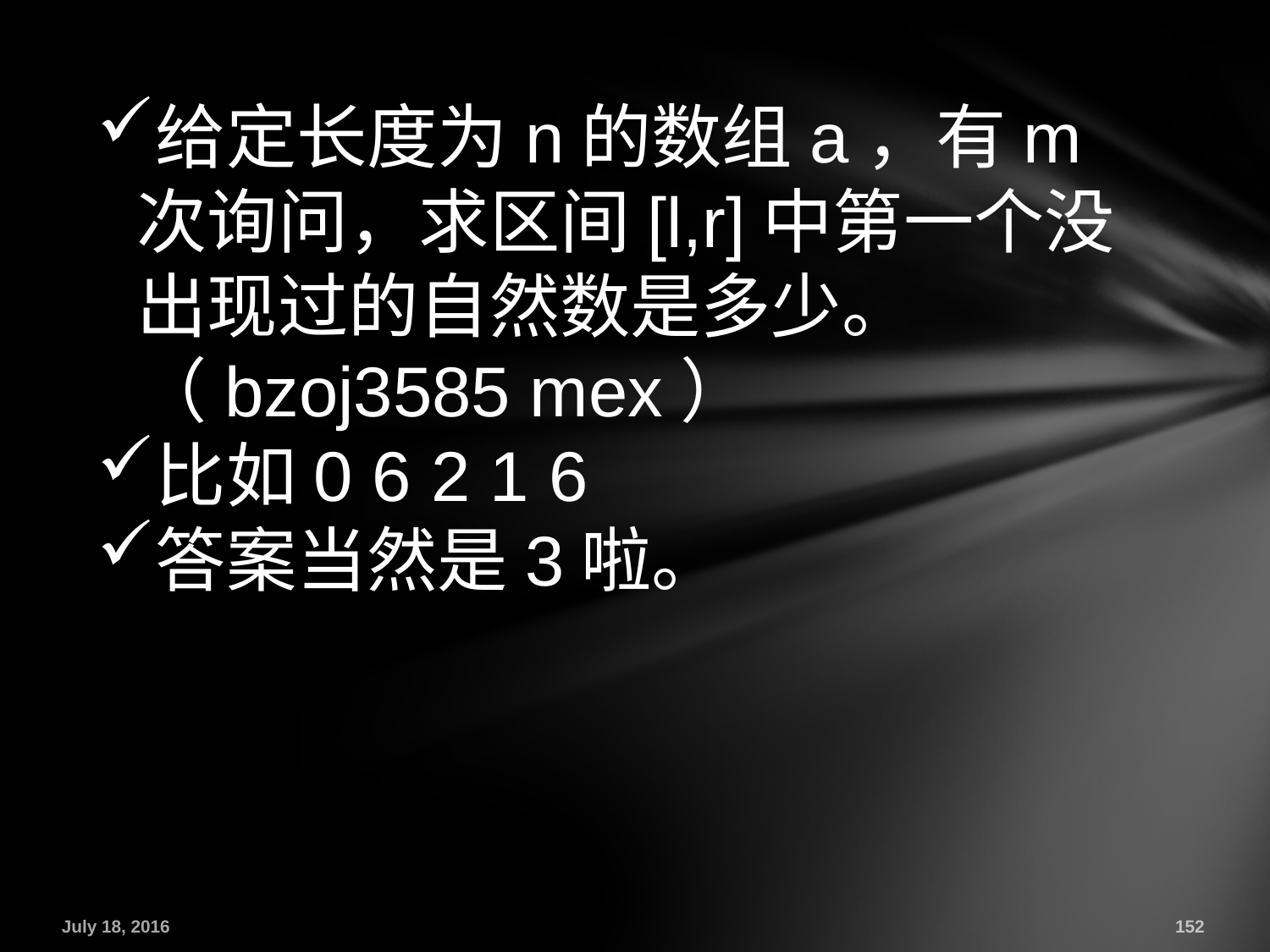

给定长度为n的数组a，有m次询问，求区间[l,r]中第一个没出现过的自然数是多少。（bzoj3585 mex）
比如0 6 2 1 6
答案当然是3啦。
July 18, 2016

152